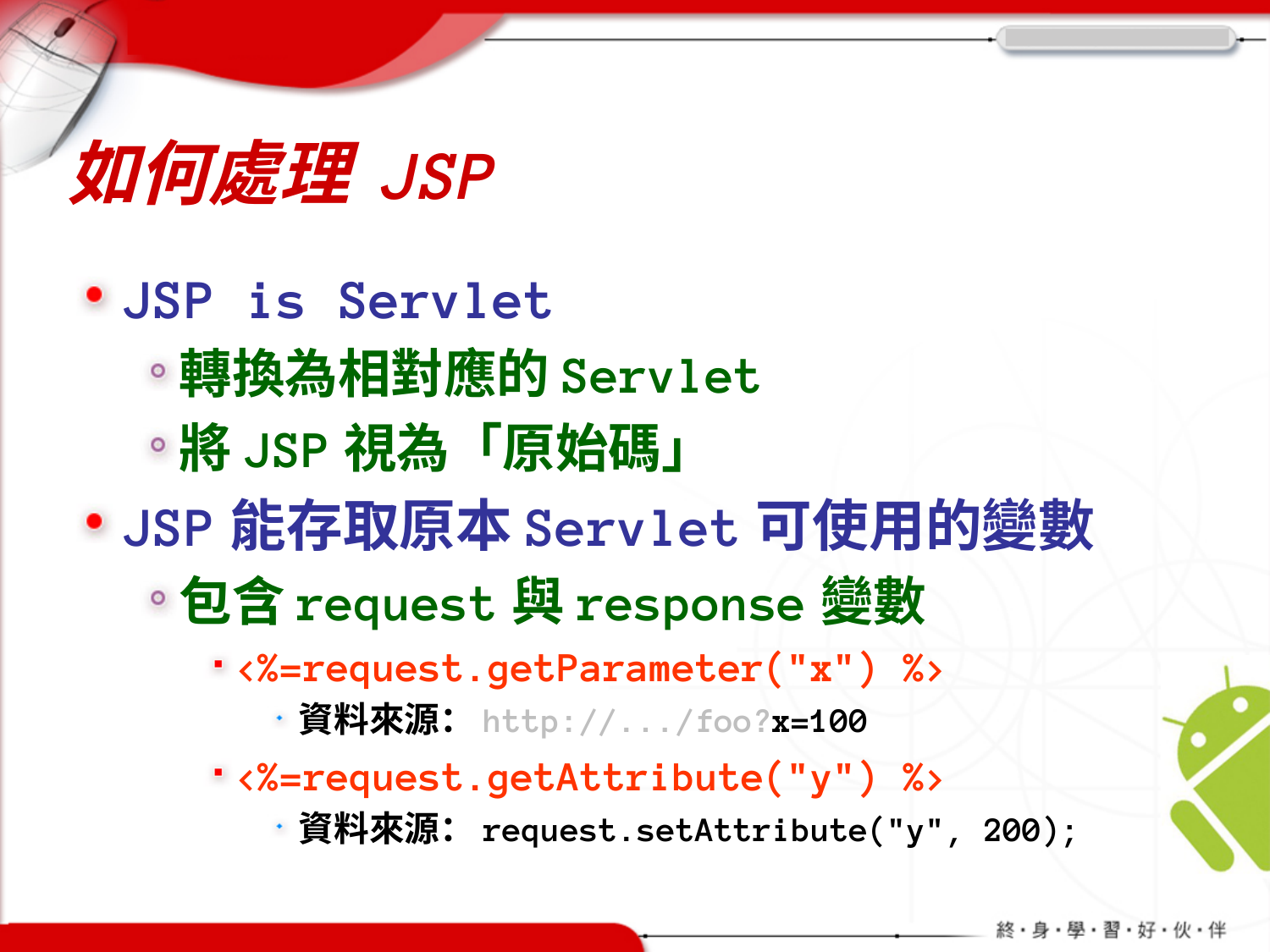

# 如何處理 JSP
JSP is Servlet
轉換為相對應的Servlet
將JSP視為「原始碼」
JSP能存取原本Servlet可使用的變數
包含request與response變數
<%=request.getParameter("x") %>
資料來源：http://.../foo?x=100
<%=request.getAttribute("y") %>
資料來源：request.setAttribute("y", 200);